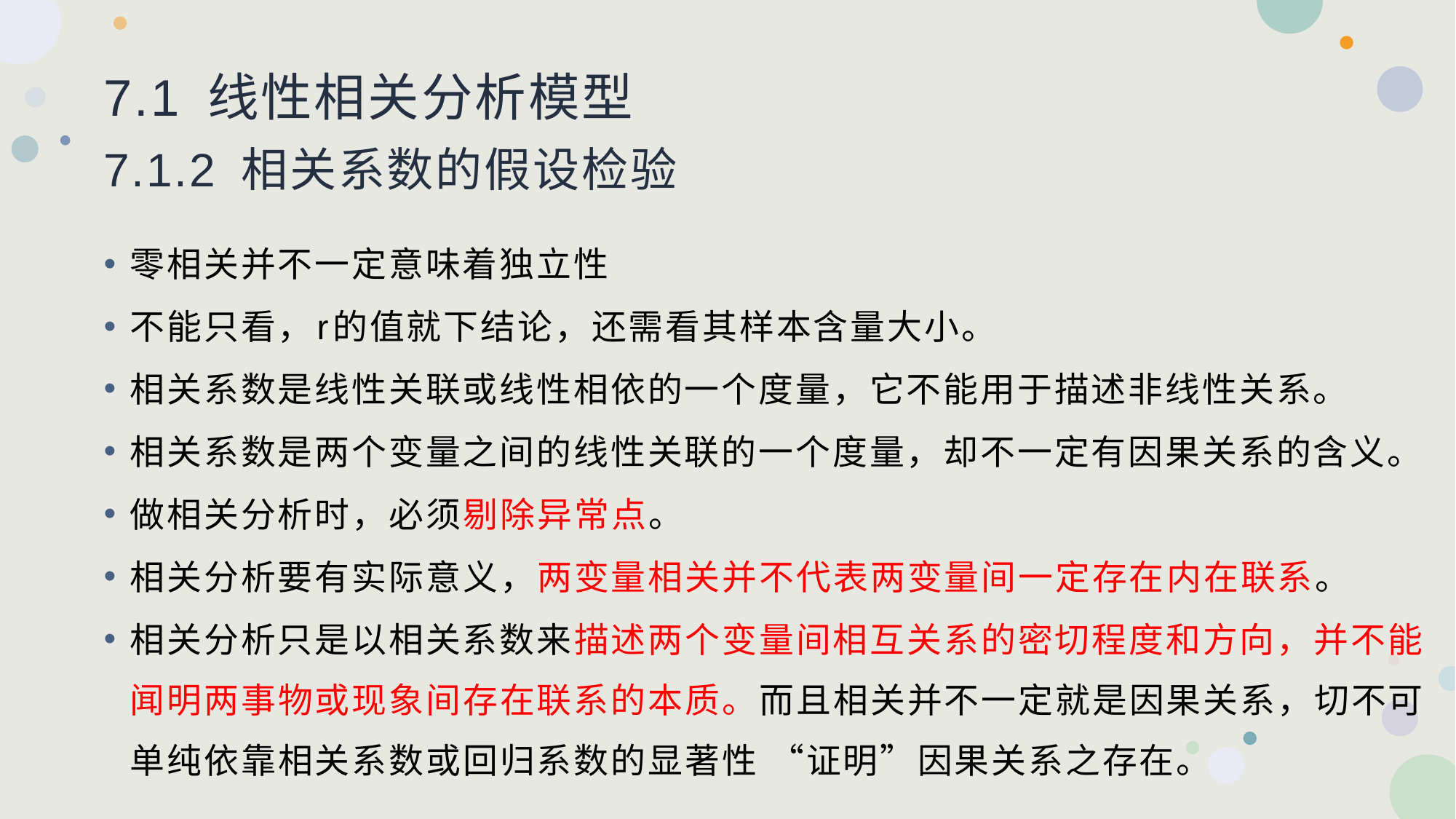

# 7.1 线性相关分析模型 7.1.2 相关系数的假设检验
零相关并不一定意味着独立性
不能只看，r的值就下结论，还需看其样本含量大小。
相关系数是线性关联或线性相依的一个度量，它不能用于描述非线性关系。
相关系数是两个变量之间的线性关联的一个度量，却不一定有因果关系的含义。
做相关分析时，必须剔除异常点。
相关分析要有实际意义，两变量相关并不代表两变量间一定存在内在联系。
相关分析只是以相关系数来描述两个变量间相互关系的密切程度和方向，并不能闻明两事物或现象间存在联系的本质。而且相关并不一定就是因果关系，切不可单纯依靠相关系数或回归系数的显著性 “证明”因果关系之存在。